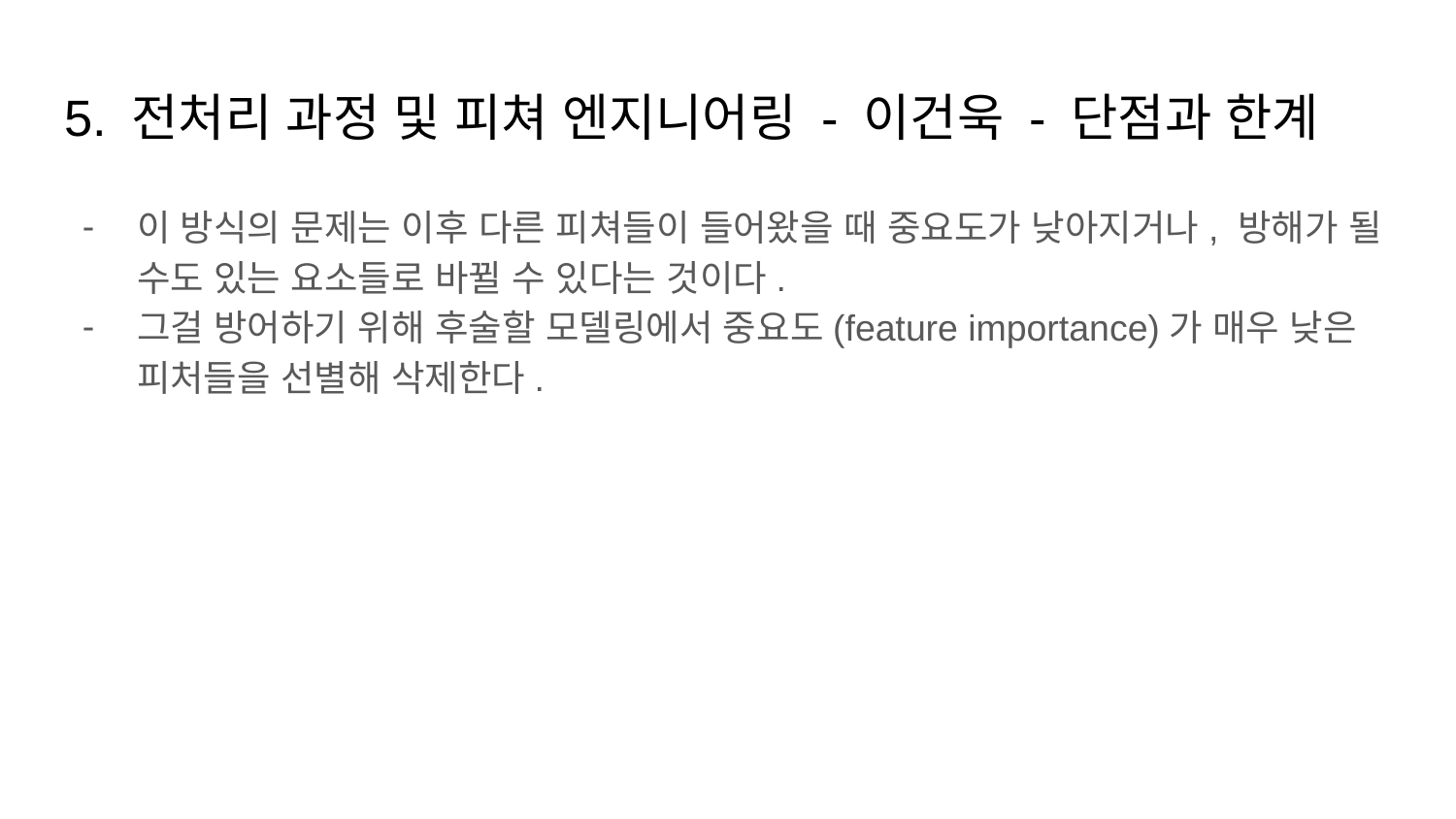

# 5. 전처리 과정 및 피쳐 엔지니어링 - 이건욱 - 단점과 한계
이 방식의 문제는 이후 다른 피쳐들이 들어왔을 때 중요도가 낮아지거나, 방해가 될 수도 있는 요소들로 바뀔 수 있다는 것이다.
그걸 방어하기 위해 후술할 모델링에서 중요도(feature importance)가 매우 낮은 피처들을 선별해 삭제한다.